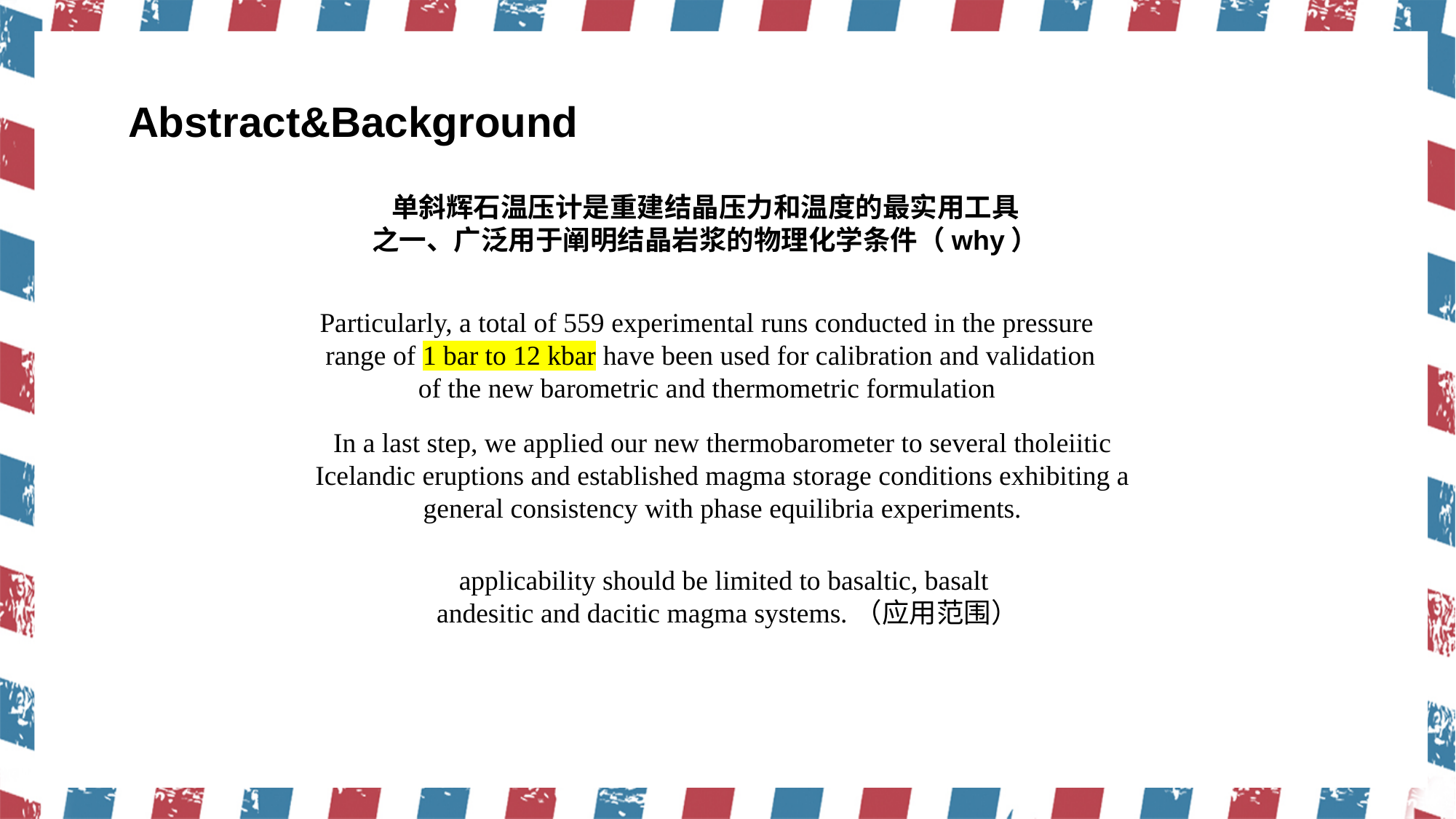

Abstract&Background
单斜辉石温压计是重建结晶压力和温度的最实用工具
之一、广泛用于阐明结晶岩浆的物理化学条件（why）
Particularly, a total of 559 experimental runs conducted in the pressure
 range of 1 bar to 12 kbar have been used for calibration and validation of the new barometric and thermometric formulation
In a last step, we applied our new thermobarometer to several tholeiitic
Icelandic eruptions and established magma storage conditions exhibiting a general consistency with phase equilibria experiments.
applicability should be limited to basaltic, basalt
andesitic and dacitic magma systems.（应用范围）